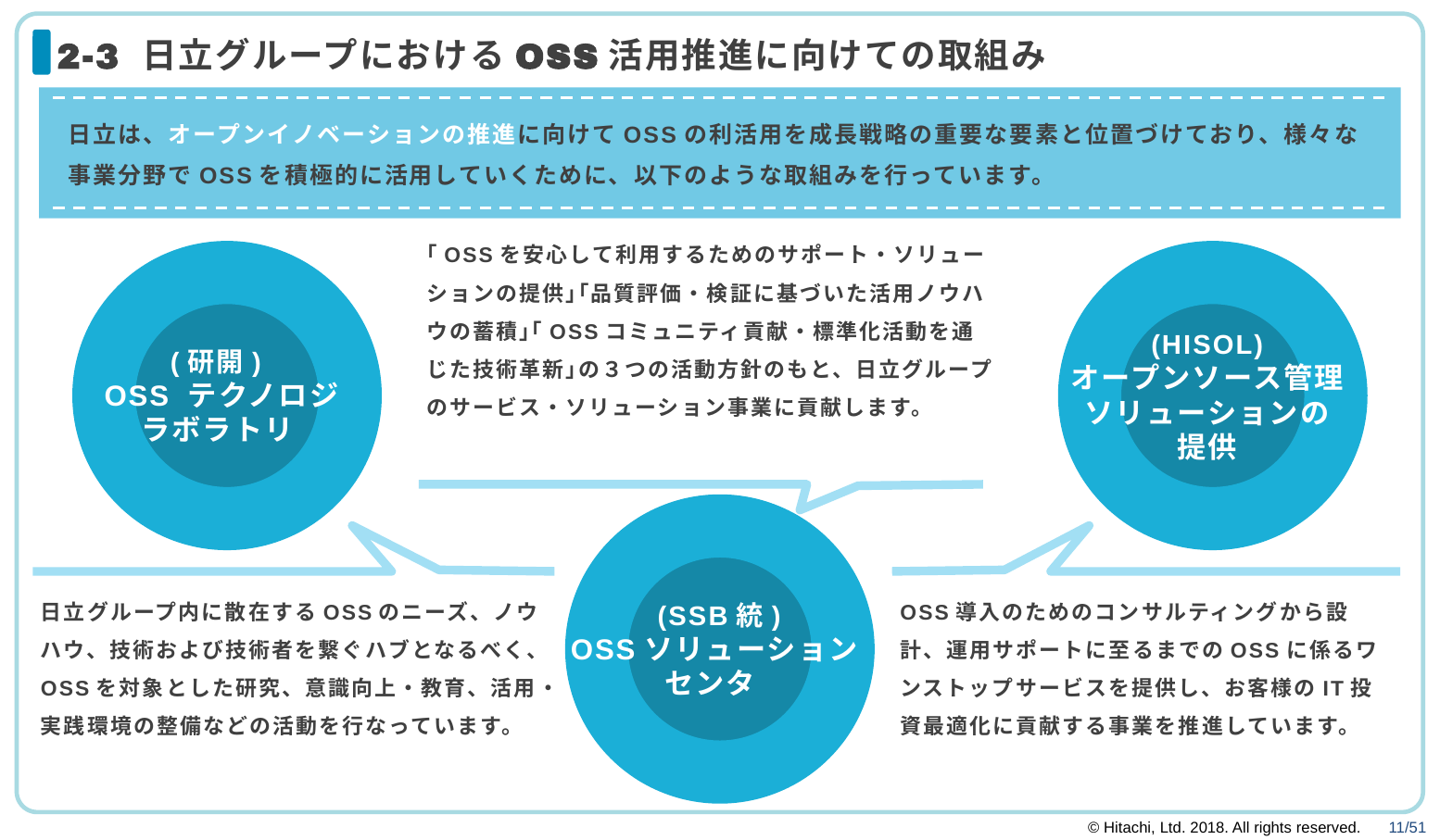

# 2-3 日立グループにおけるOSS活用推進に向けての取組み

日立は、オープンイノベーションの推進に向けてOSSの利活用を成長戦略の重要な要素と位置づけており、様々な事業分野でOSSを積極的に活用していくために、以下のような取組みを行っています。
｢OSSを安心して利用するためのサポート・ソリューションの提供｣｢品質評価・検証に基づいた活用ノウハウの蓄積｣｢OSSコミュニティ貢献・標準化活動を通じた技術革新｣の３つの活動方針のもと、日立グループのサービス・ソリューション事業に貢献します。
(研開)
OSS テクノロジ
ラボラトリ
(HISOL)
オープンソース管理
ソリューションの
提供

 (SSB統)
OSSソリューション
センタ
日立グループ内に散在するOSSのニーズ、ノウ
ハウ、技術および技術者を繋ぐハブとなるべく、OSSを対象とした研究、意識向上・教育、活用・実践環境の整備などの活動を行なっています。
OSS導入のためのコンサルティングから設計、運用サポートに至るまでのOSSに係るワンストップサービスを提供し、お客様のIT投資最適化に貢献する事業を推進しています。